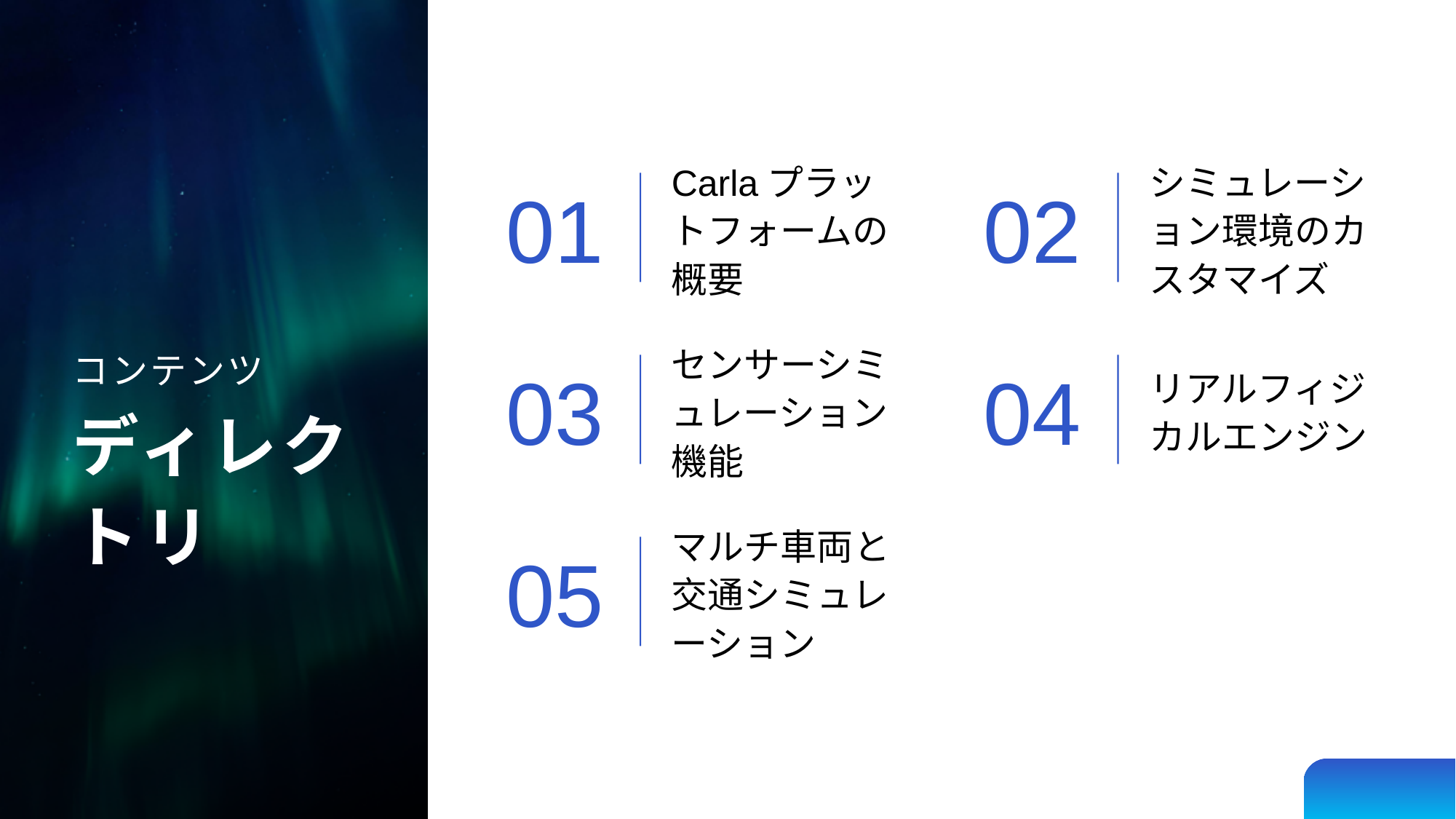

01
02

Carlaプラットフォームの概要

シミュレーション環境のカスタマイズ
03
04

センサーシミュレーション機能

リアルフィジカルエンジン
05

マルチ車両と交通シミュレーション
コンテンツ
ディレクトリ